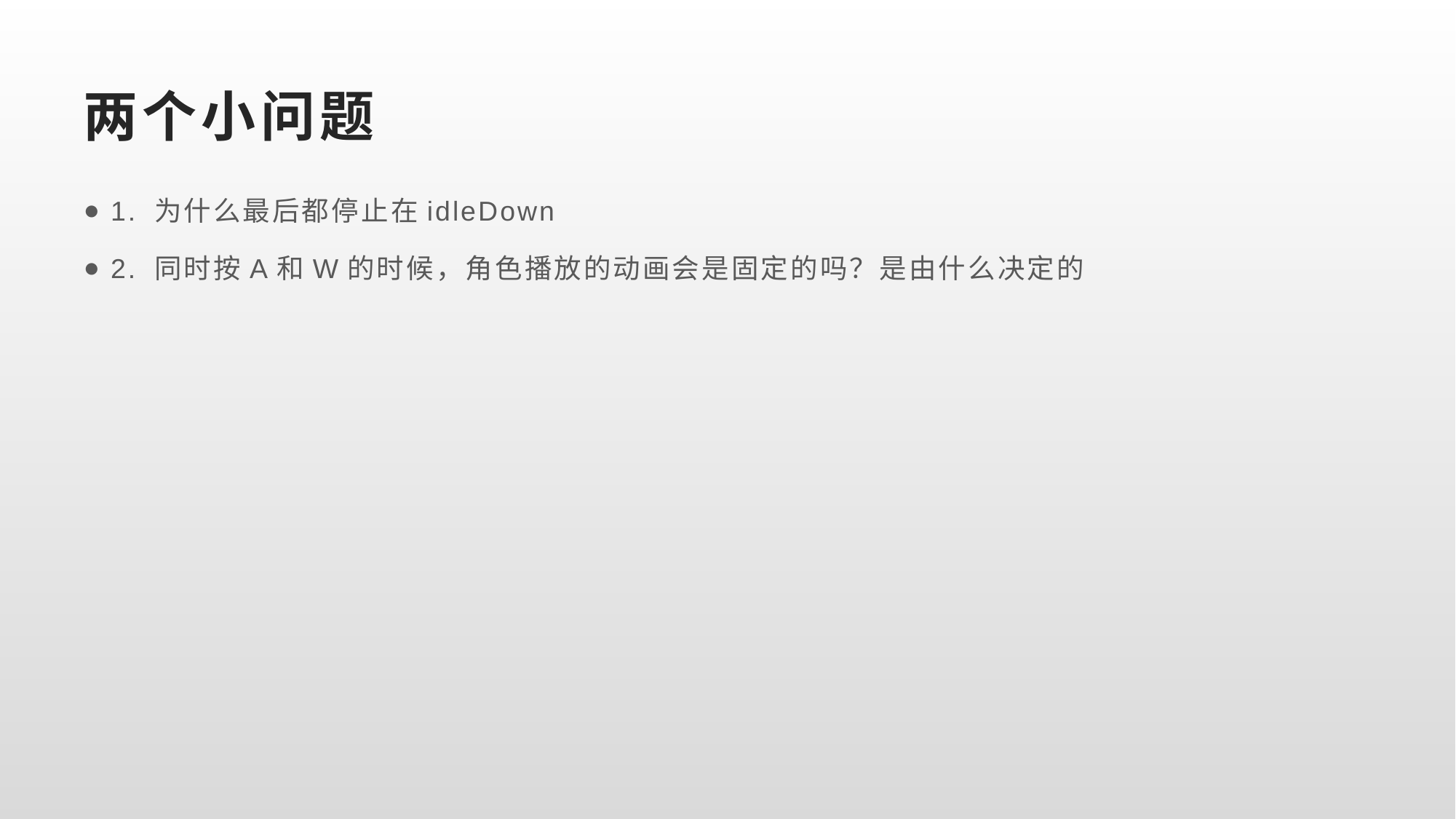

# 两个小问题
1. 为什么最后都停止在idleDown
2. 同时按A和W的时候，角色播放的动画会是固定的吗？是由什么决定的